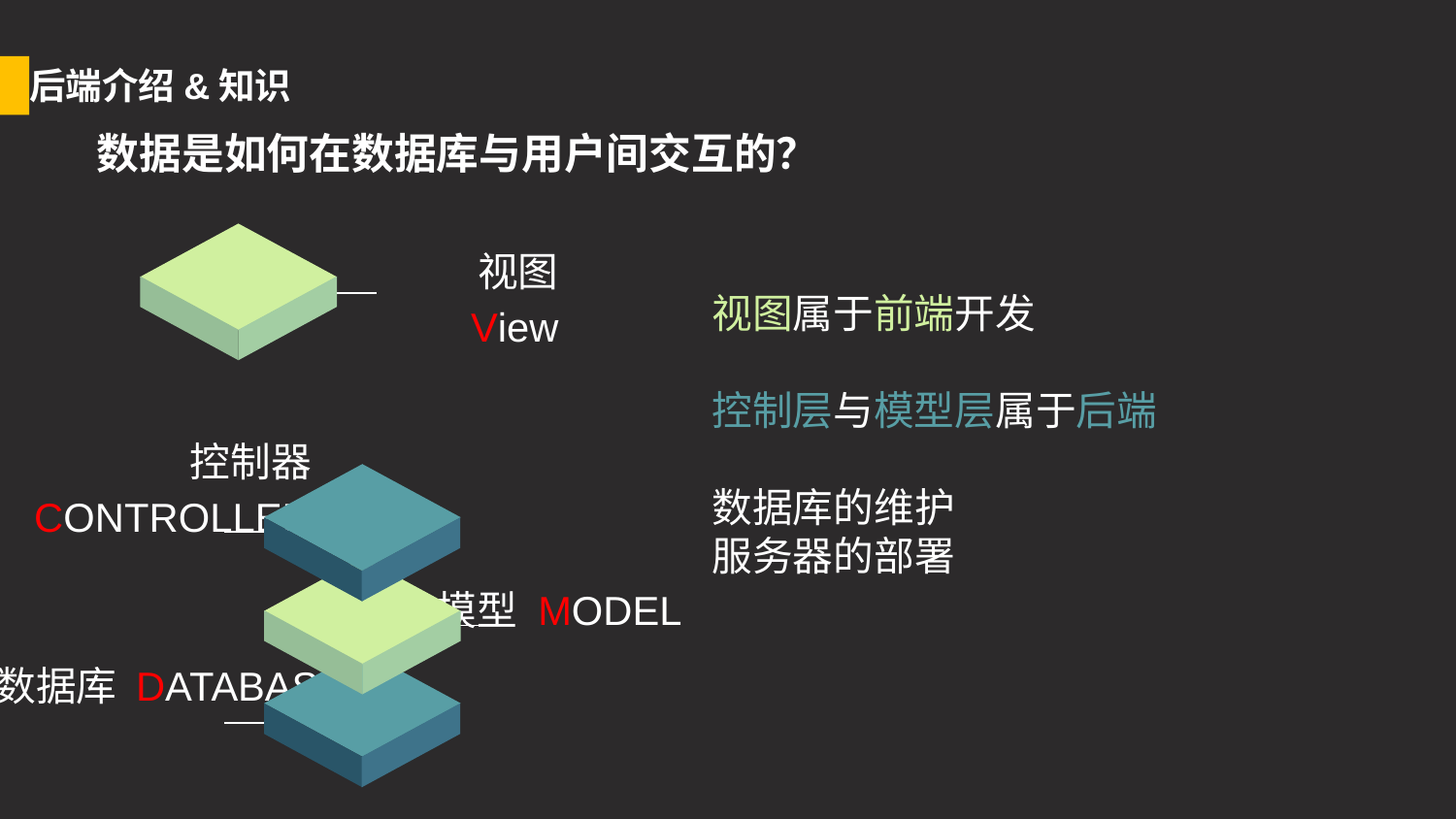

后端介绍&知识
数据是如何在数据库与用户间交互的？

视图 View
视图属于前端开发

控制层与模型层属于后端

数据库的维护
服务器的部署
控制器 CONTROLLER

模型 MODEL

数据库 DATABASE